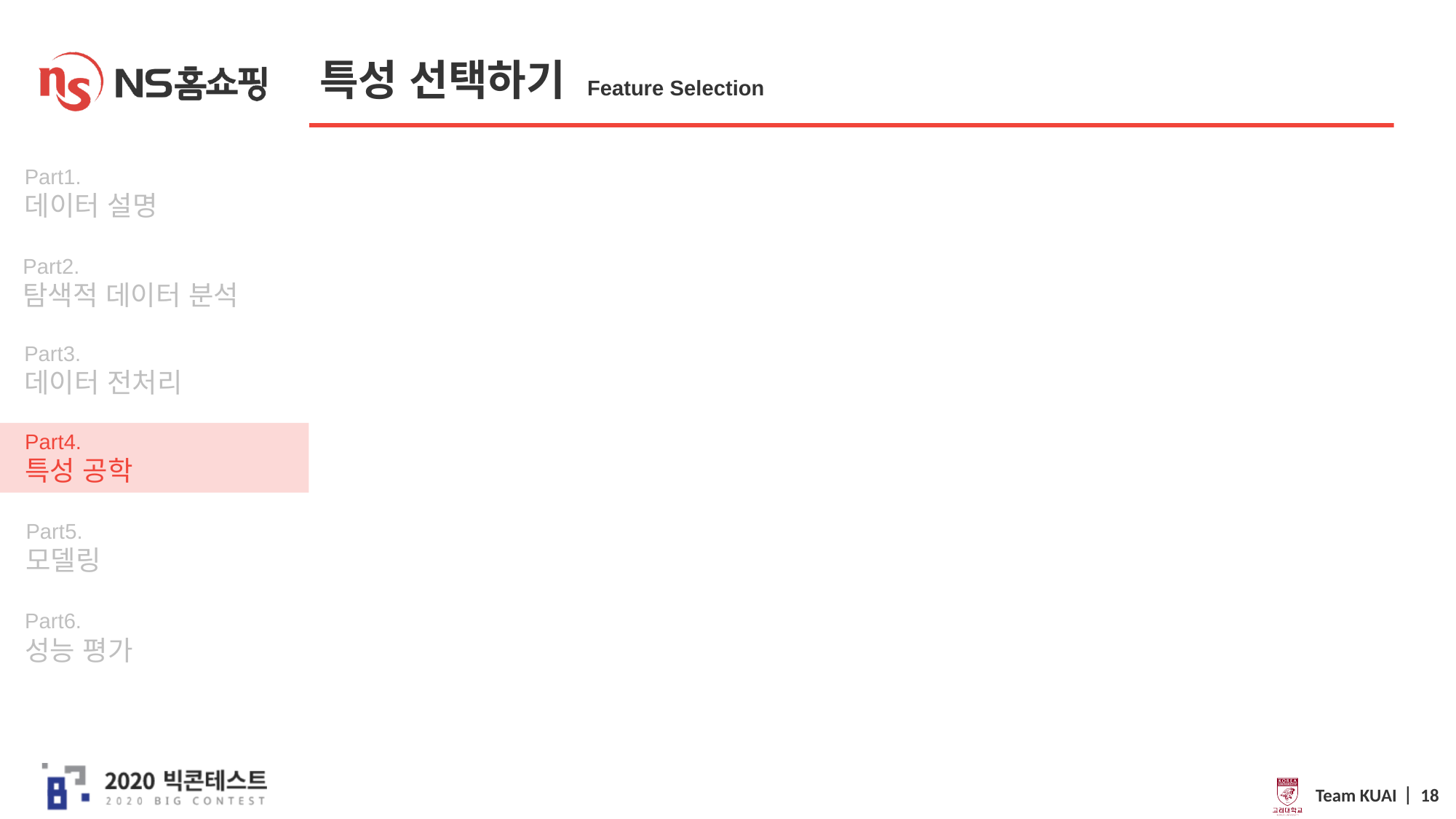

# 특성 선택하기 Feature Selection

Team KUAI  ⎸ 18